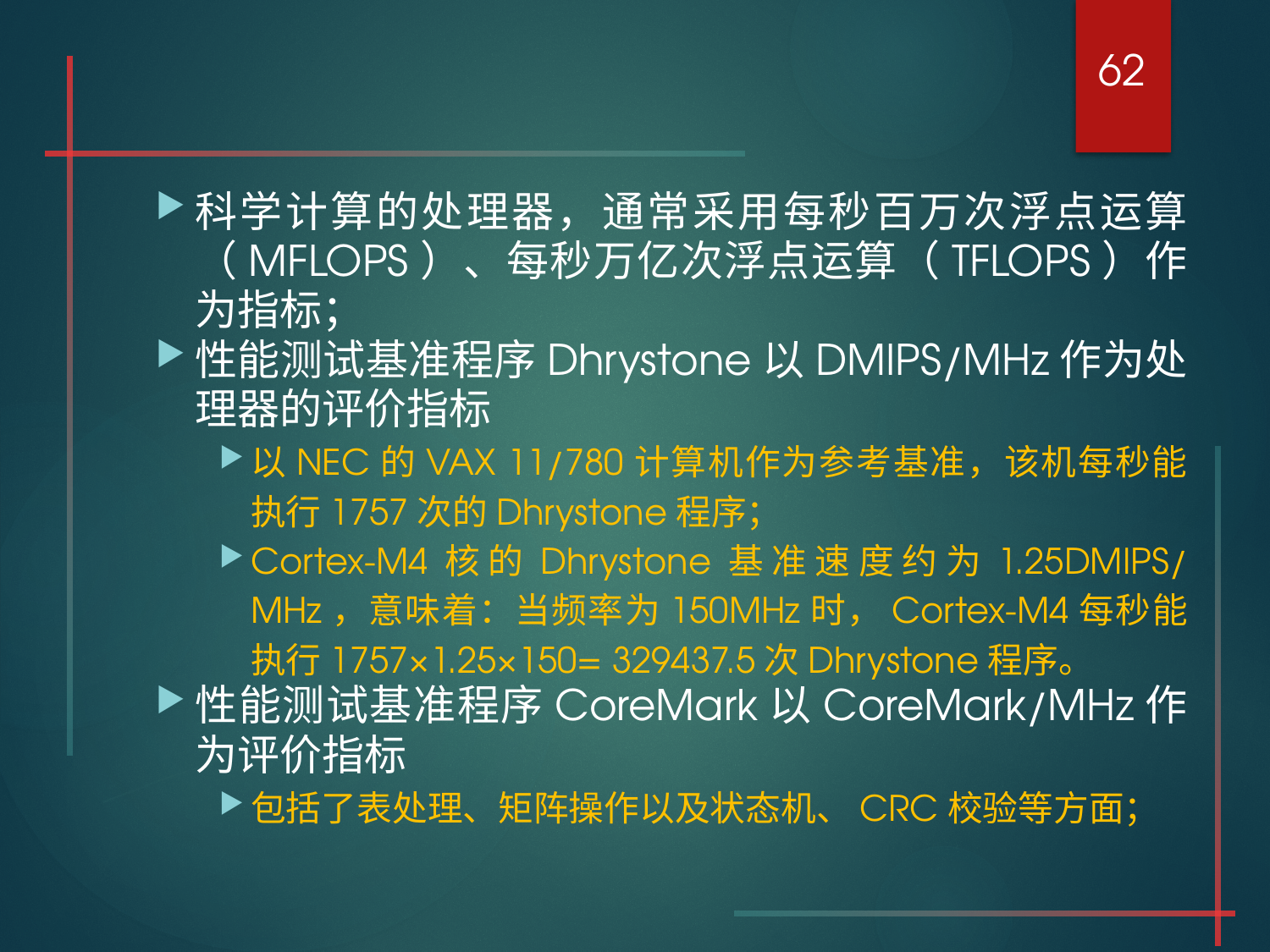

62
#
科学计算的处理器，通常采用每秒百万次浮点运算（MFLOPS）、每秒万亿次浮点运算（TFLOPS）作为指标；
性能测试基准程序Dhrystone以DMIPS/MHz作为处理器的评价指标
以NEC的VAX 11/780计算机作为参考基准，该机每秒能执行1757次的Dhrystone程序；
Cortex-M4核的Dhrystone基准速度约为1.25DMIPS/MHz，意味着：当频率为150MHz时，Cortex-M4每秒能执行1757×1.25×150= 329437.5次Dhrystone程序。
性能测试基准程序CoreMark以CoreMark/MHz作为评价指标
包括了表处理、矩阵操作以及状态机、CRC校验等方面；